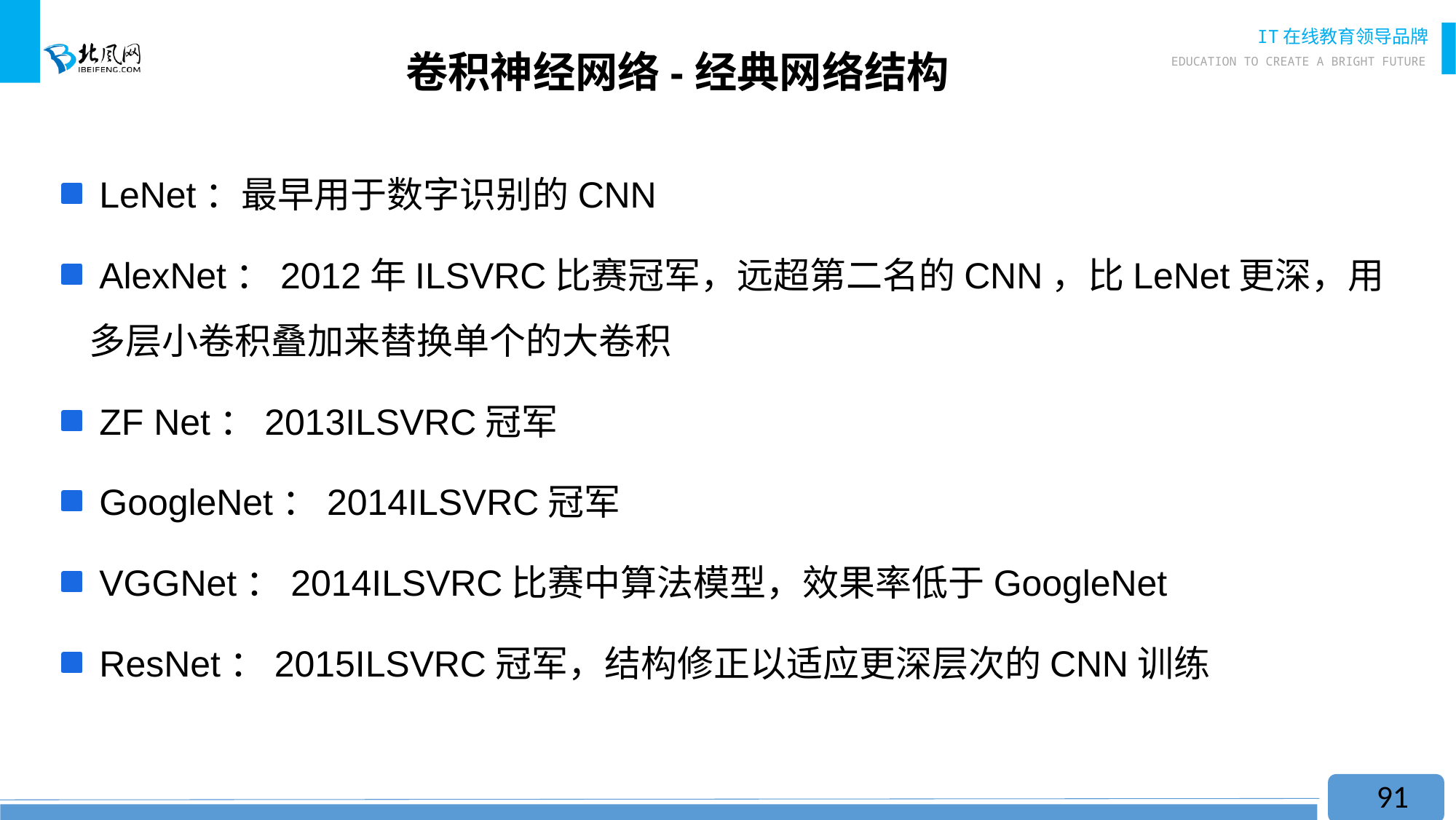

# 卷积神经网络-经典网络结构
 LeNet：最早用于数字识别的CNN
 AlexNet：2012年ILSVRC比赛冠军，远超第二名的CNN，比LeNet更深，用多层小卷积叠加来替换单个的大卷积
 ZF Net：2013ILSVRC冠军
 GoogleNet：2014ILSVRC冠军
 VGGNet：2014ILSVRC比赛中算法模型，效果率低于GoogleNet
 ResNet：2015ILSVRC冠军，结构修正以适应更深层次的CNN训练